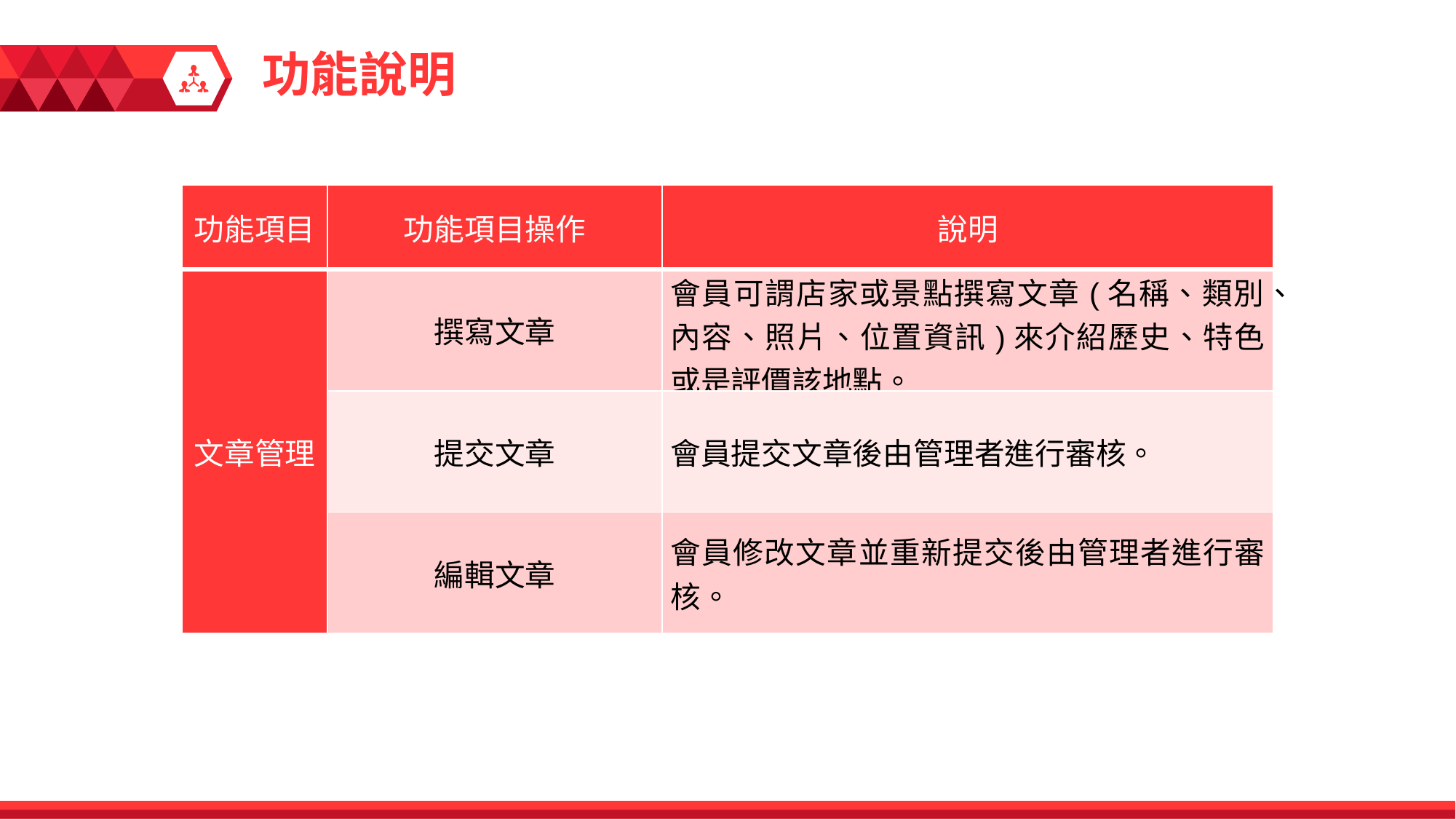

功能說明
| 功能項目 | 功能項目操作 | 說明 |
| --- | --- | --- |
| 文章管理 | 撰寫文章 | 會員可謂店家或景點撰寫文章(名稱、類別、內容、照片、位置資訊)來介紹歷史、特色或是評價該地點。 |
|  | 提交文章 | 會員提交文章後由管理者進行審核。 |
|  | 編輯文章 | 會員修改文章並重新提交後由管理者進行審核。 |